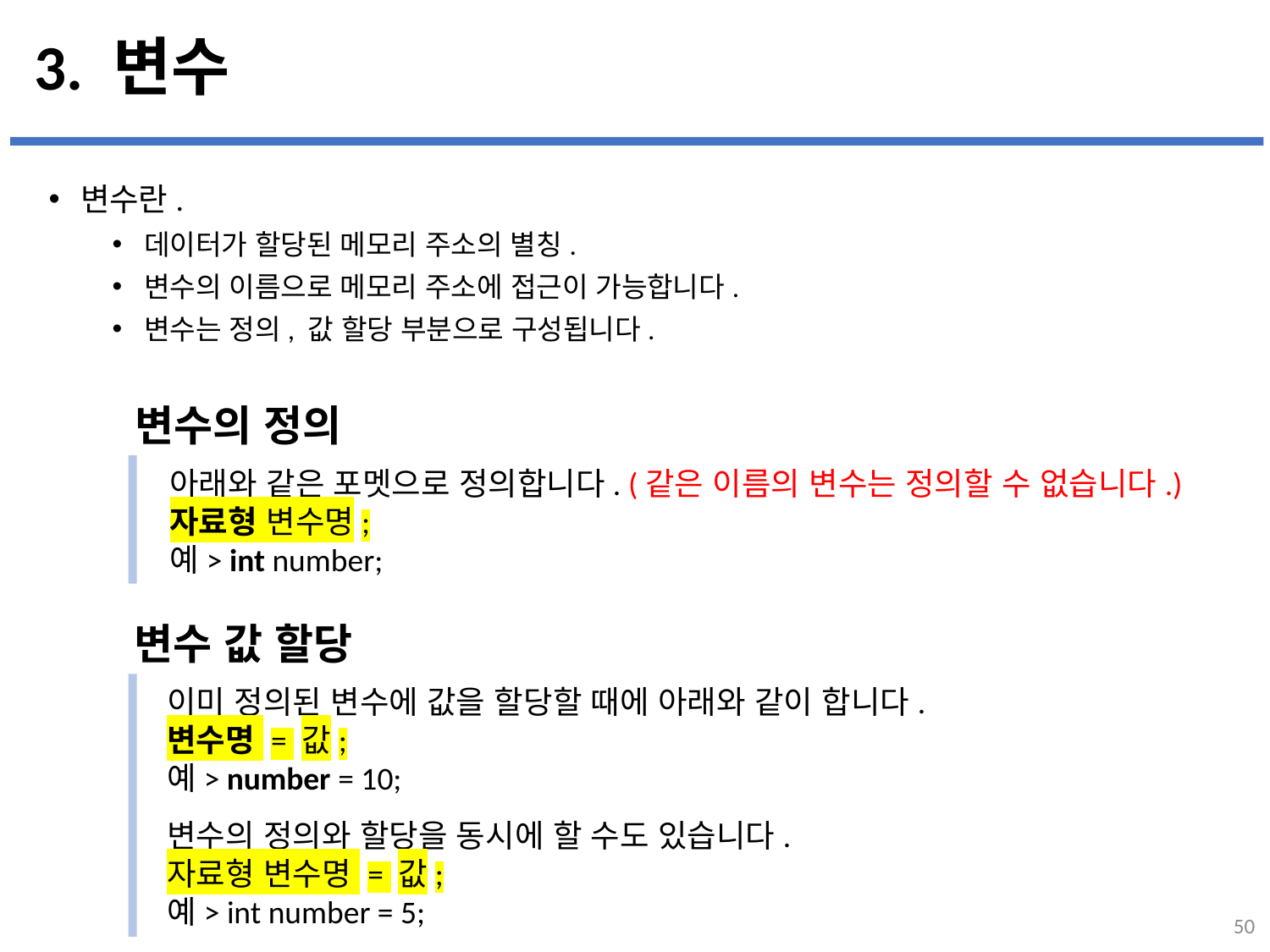

# 3. 변수
변수란.
데이터가 할당된 메모리 주소의 별칭.
변수의 이름으로 메모리 주소에 접근이 가능합니다.
변수는 정의, 값 할당 부분으로 구성됩니다.

...

설명
변수의 정의

아래와 같은 포멧으로 정의합니다. (같은 이름의 변수는 정의할 수 없습니다.)
자료형 변수명;
예> int number;
변수 값 할당

이미 정의된 변수에 값을 할당할 때에 아래와 같이 합니다.
변수명 = 값;
예> number = 10;
변수의 정의와 할당을 동시에 할 수도 있습니다.
자료형 변수명 = 값;
예> int number = 5;
50